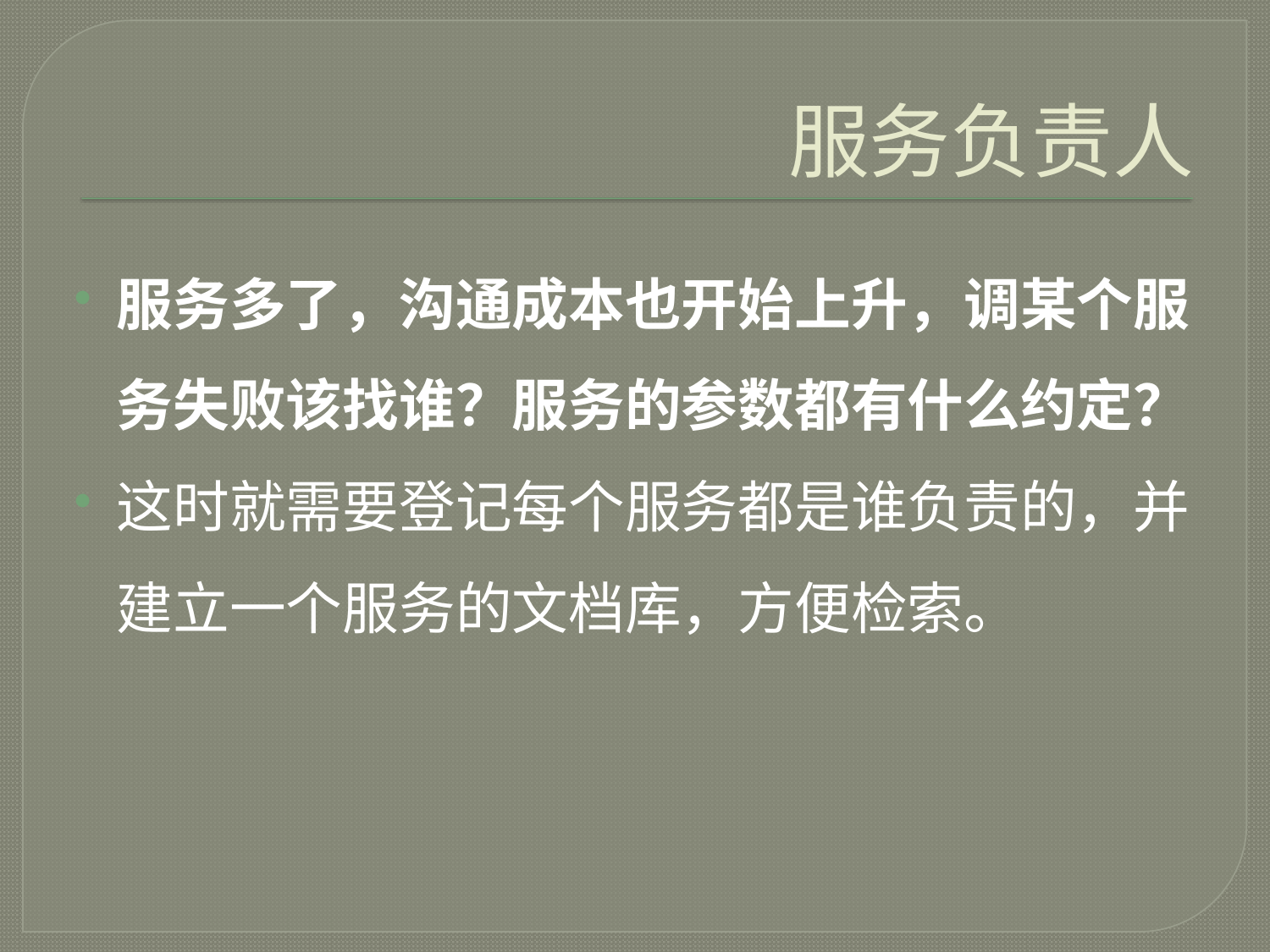

# 服务负责人
服务多了，沟通成本也开始上升，调某个服务失败该找谁？服务的参数都有什么约定？
这时就需要登记每个服务都是谁负责的，并建立一个服务的文档库，方便检索。